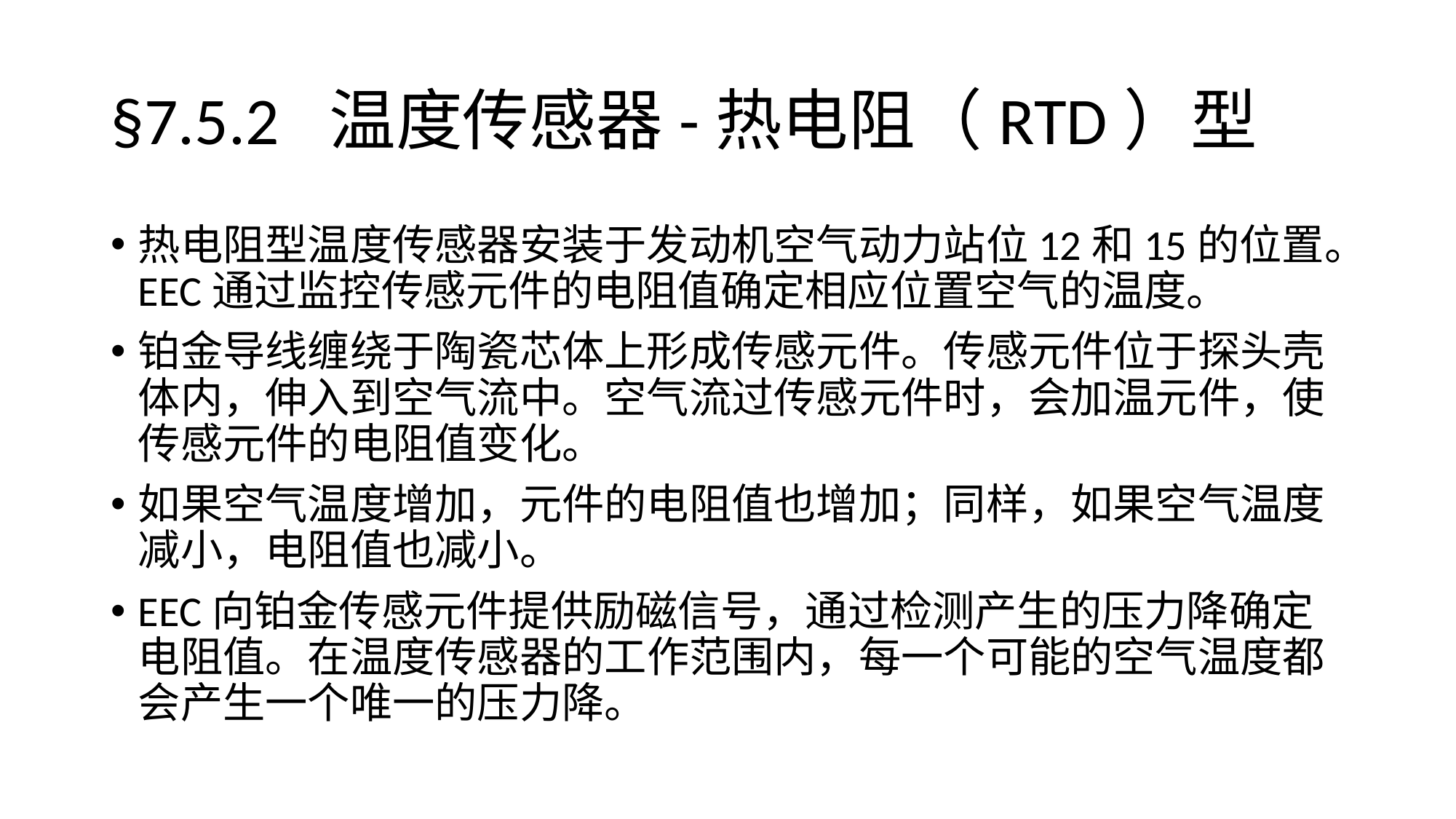

# §7.5.2	温度传感器-热电阻（RTD）型
热电阻型温度传感器安装于发动机空气动力站位12和15的位置。EEC通过监控传感元件的电阻值确定相应位置空气的温度。
铂金导线缠绕于陶瓷芯体上形成传感元件。传感元件位于探头壳体内，伸入到空气流中。空气流过传感元件时，会加温元件，使传感元件的电阻值变化。
如果空气温度增加，元件的电阻值也增加；同样，如果空气温度减小，电阻值也减小。
EEC向铂金传感元件提供励磁信号，通过检测产生的压力降确定电阻值。在温度传感器的工作范围内，每一个可能的空气温度都会产生一个唯一的压力降。